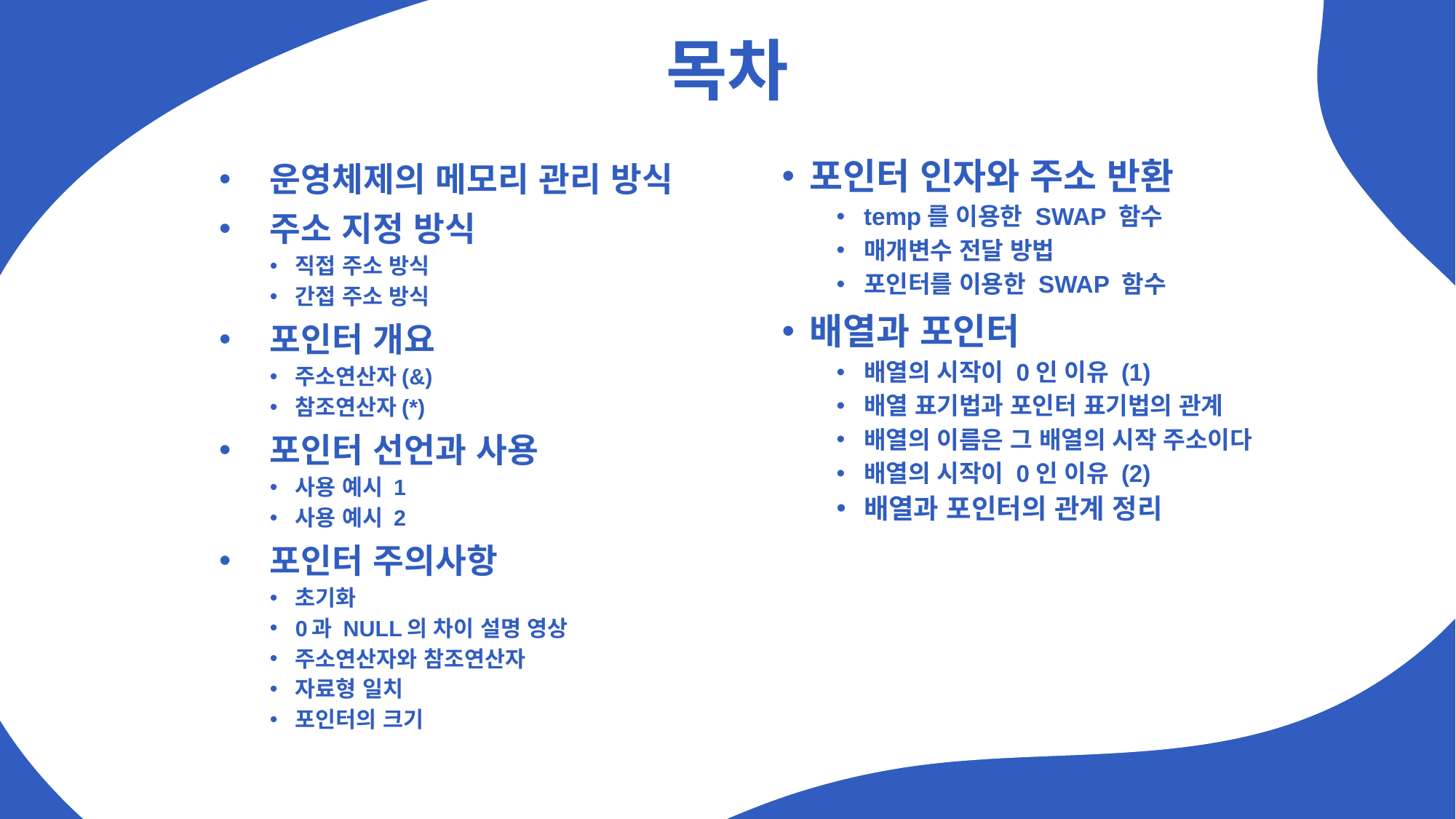

# 목차
포인터 인자와 주소 반환
temp를 이용한 SWAP 함수
매개변수 전달 방법
포인터를 이용한 SWAP 함수
배열과 포인터
배열의 시작이 0인 이유 (1)
배열 표기법과 포인터 표기법의 관계
배열의 이름은 그 배열의 시작 주소이다
배열의 시작이 0인 이유 (2)
배열과 포인터의 관계 정리
운영체제의 메모리 관리 방식
주소 지정 방식
직접 주소 방식
간접 주소 방식
포인터 개요
주소연산자(&)
참조연산자(*)
포인터 선언과 사용
사용 예시 1
사용 예시 2
포인터 주의사항
초기화
0과 NULL의 차이 설명 영상
주소연산자와 참조연산자
자료형 일치
포인터의 크기